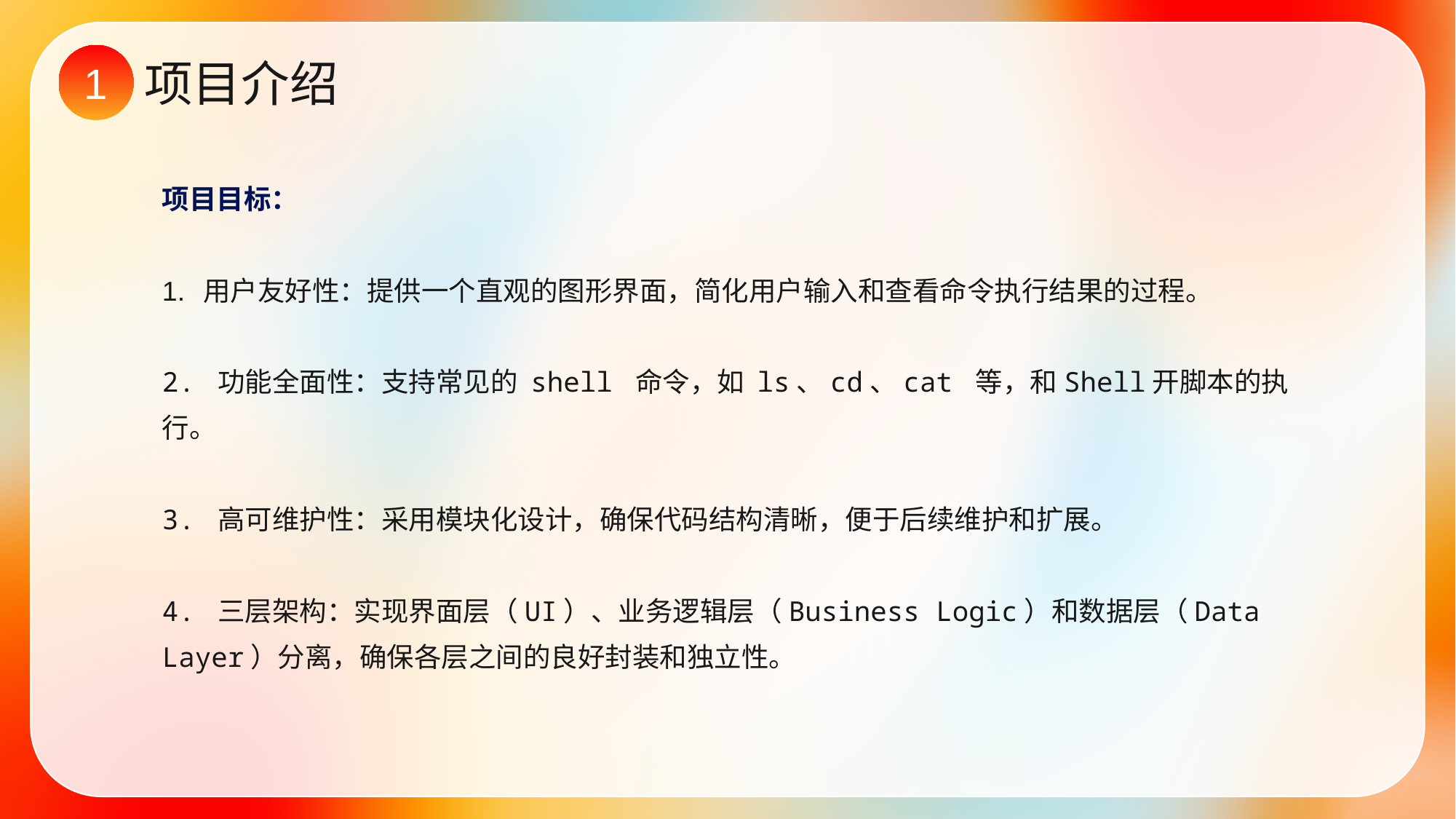

1
项目介绍
项目目标：

用户友好性：提供一个直观的图形界面，简化用户输入和查看命令执行结果的过程。

2. 功能全面性：支持常见的 shell 命令，如 ls、cd、cat 等，和Shell开脚本的执行。

3. 高可维护性：采用模块化设计，确保代码结构清晰，便于后续维护和扩展。

4. 三层架构：实现界面层（UI）、业务逻辑层（Business Logic）和数据层（Data Layer）分离，确保各层之间的良好封装和独立性。